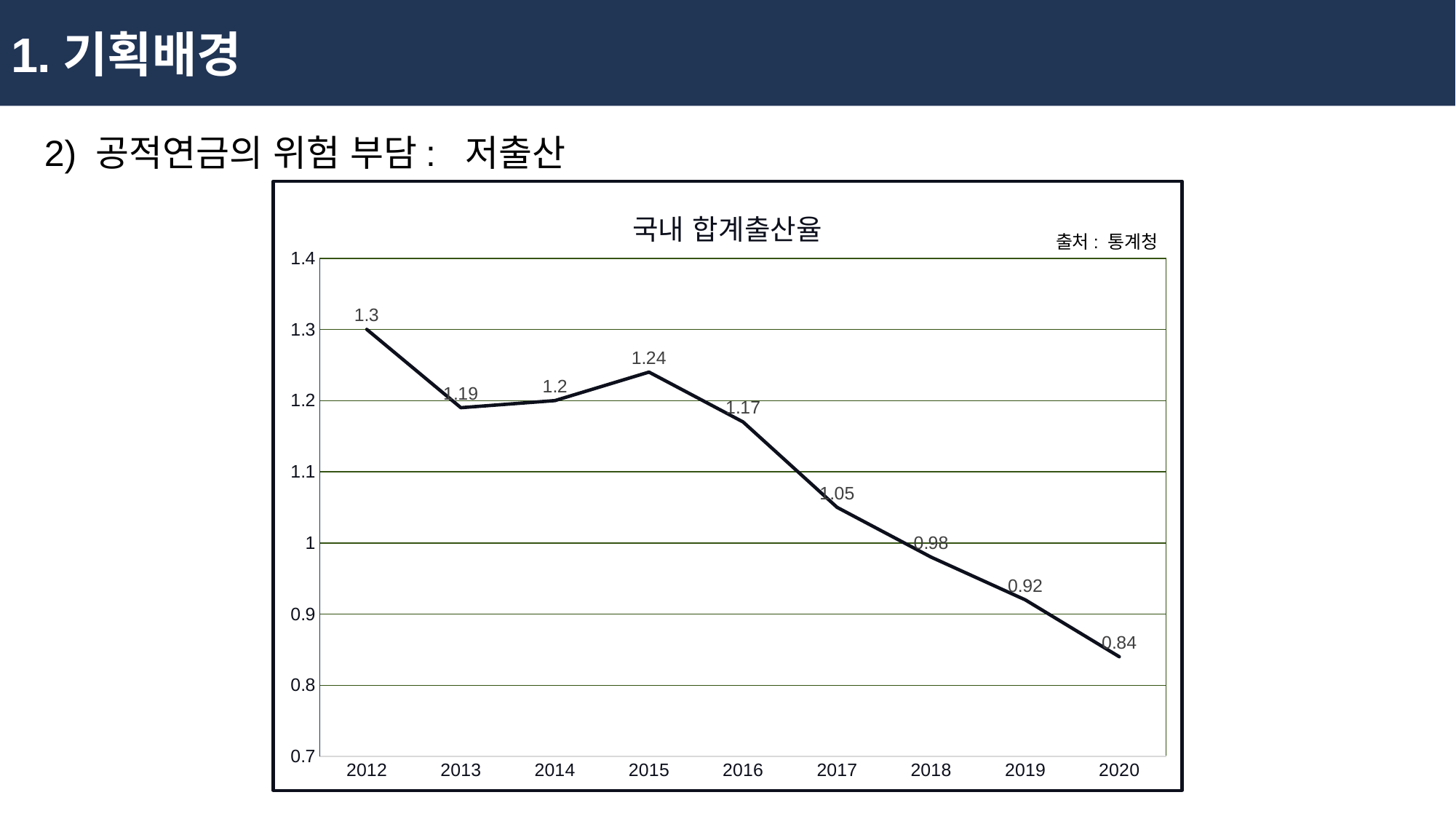

1.기획배경
2) 공적연금의 위험 부담:  저출산

### Chart: 국내 합계출산율

| Category | 국내 합계출산율 |
|---|---|
| 2012 | 1.3 |
| 2013 | 1.19 |
| 2014 | 1.2 |
| 2015 | 1.24 |
| 2016 | 1.17 |
| 2017 | 1.05 |
| 2018 | 0.98 |
| 2019 | 0.92 |
| 2020 | 0.84 |
출처: 통계청